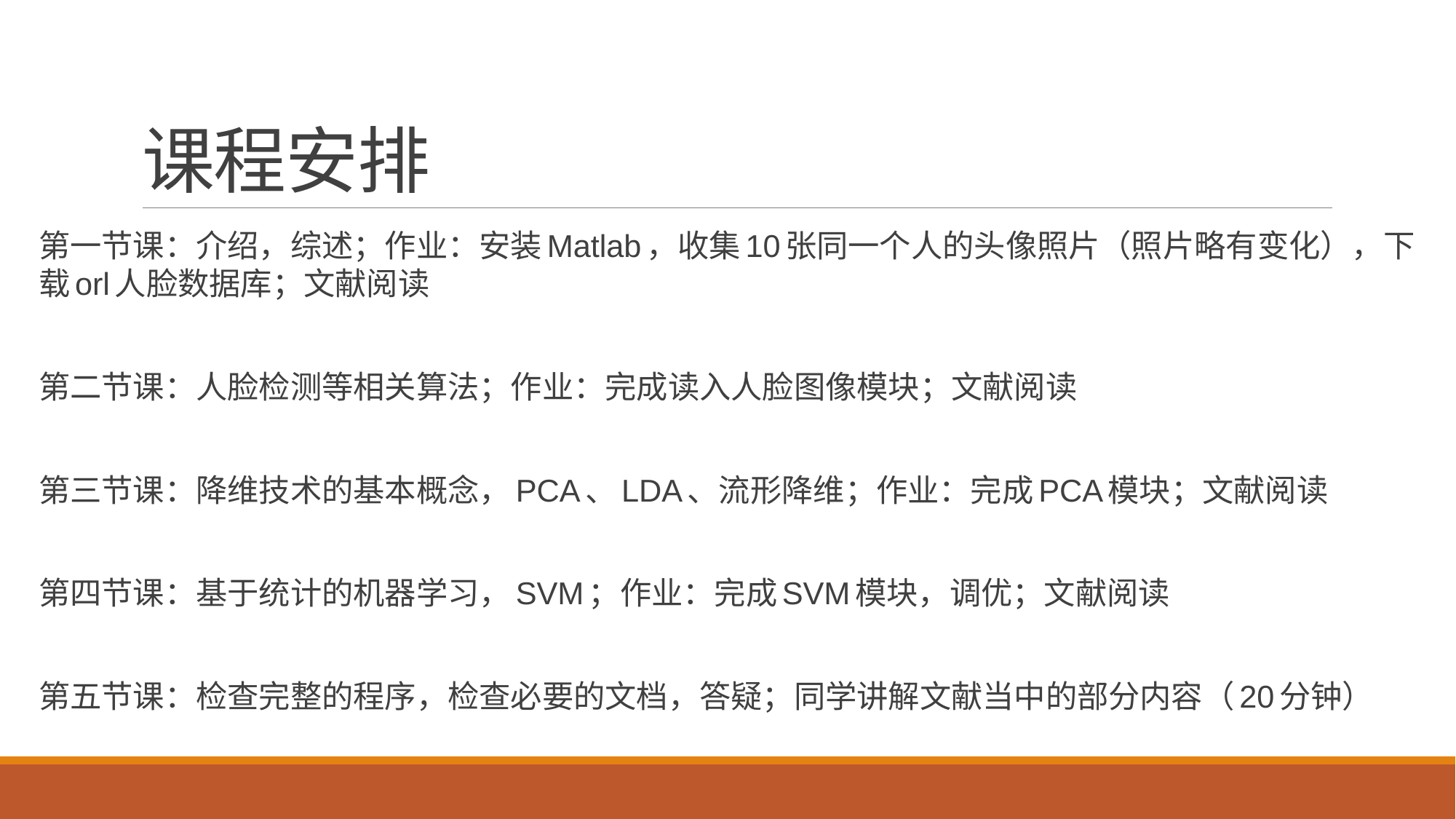

# 课程安排
第一节课：介绍，综述；作业：安装Matlab，收集10张同一个人的头像照片（照片略有变化），下载orl人脸数据库；文献阅读

第二节课：人脸检测等相关算法；作业：完成读入人脸图像模块；文献阅读

第三节课：降维技术的基本概念，PCA、LDA、流形降维；作业：完成PCA模块；文献阅读

第四节课：基于统计的机器学习，SVM；作业：完成SVM模块，调优；文献阅读

第五节课：检查完整的程序，检查必要的文档，答疑；同学讲解文献当中的部分内容（20分钟）

37